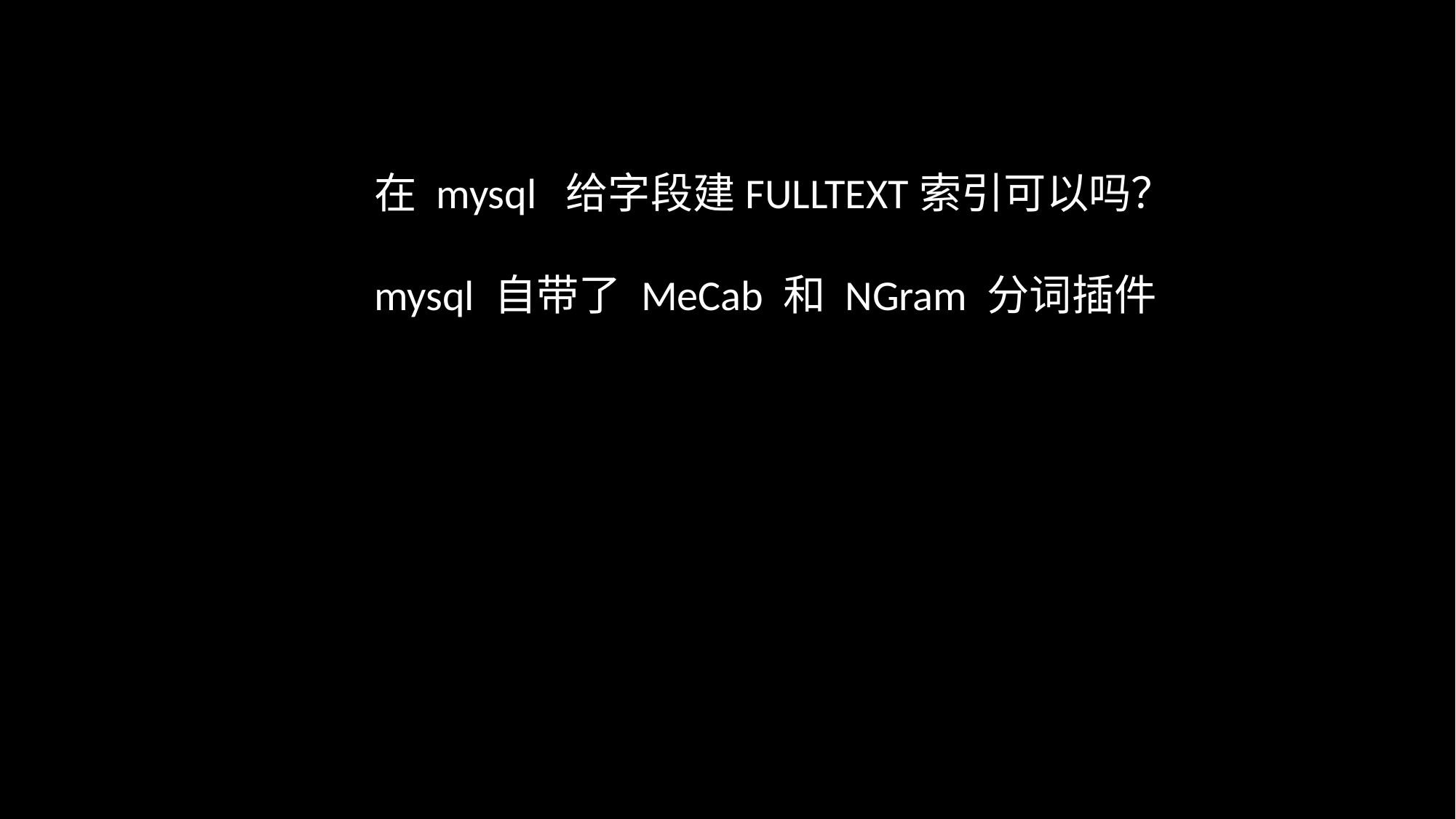

在 mysql  给字段建FULLTEXT索引可以吗？

mysql 自带了 MeCab 和 NGram 分词插件